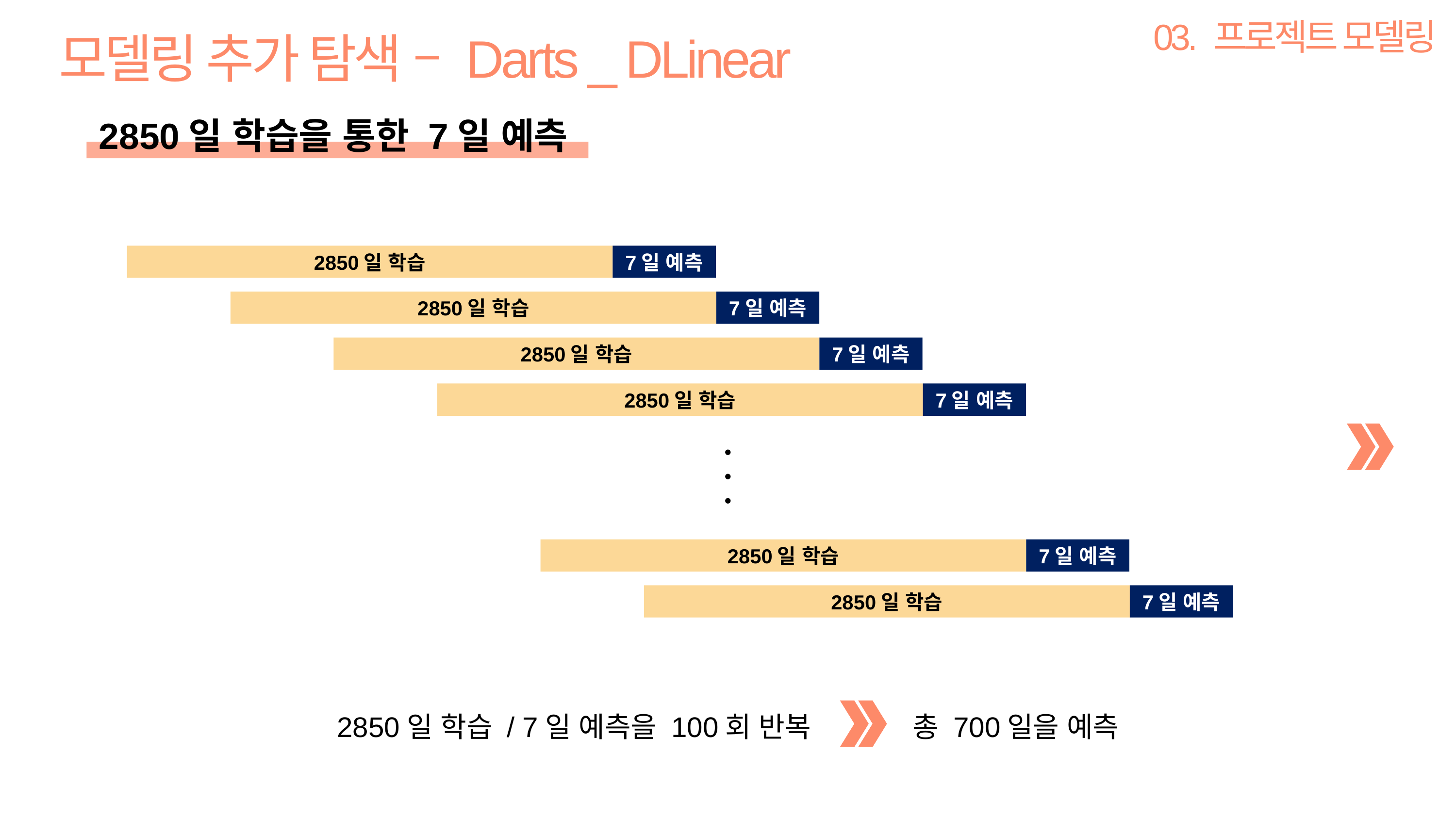

03. 프로젝트 모델링
모델링 추가 탐색 – Darts _ DLinear
2850일 학습을 통한 7일 예측

2850일 학습
7일 예측
2850일 학습
7일 예측
2850일 학습
7일 예측
2850일 학습
7일 예측

•
•
•
2850일 학습
7일 예측
2850일 학습
7일 예측

2850일 학습 / 7일 예측을 100회 반복             총 700일을 예측